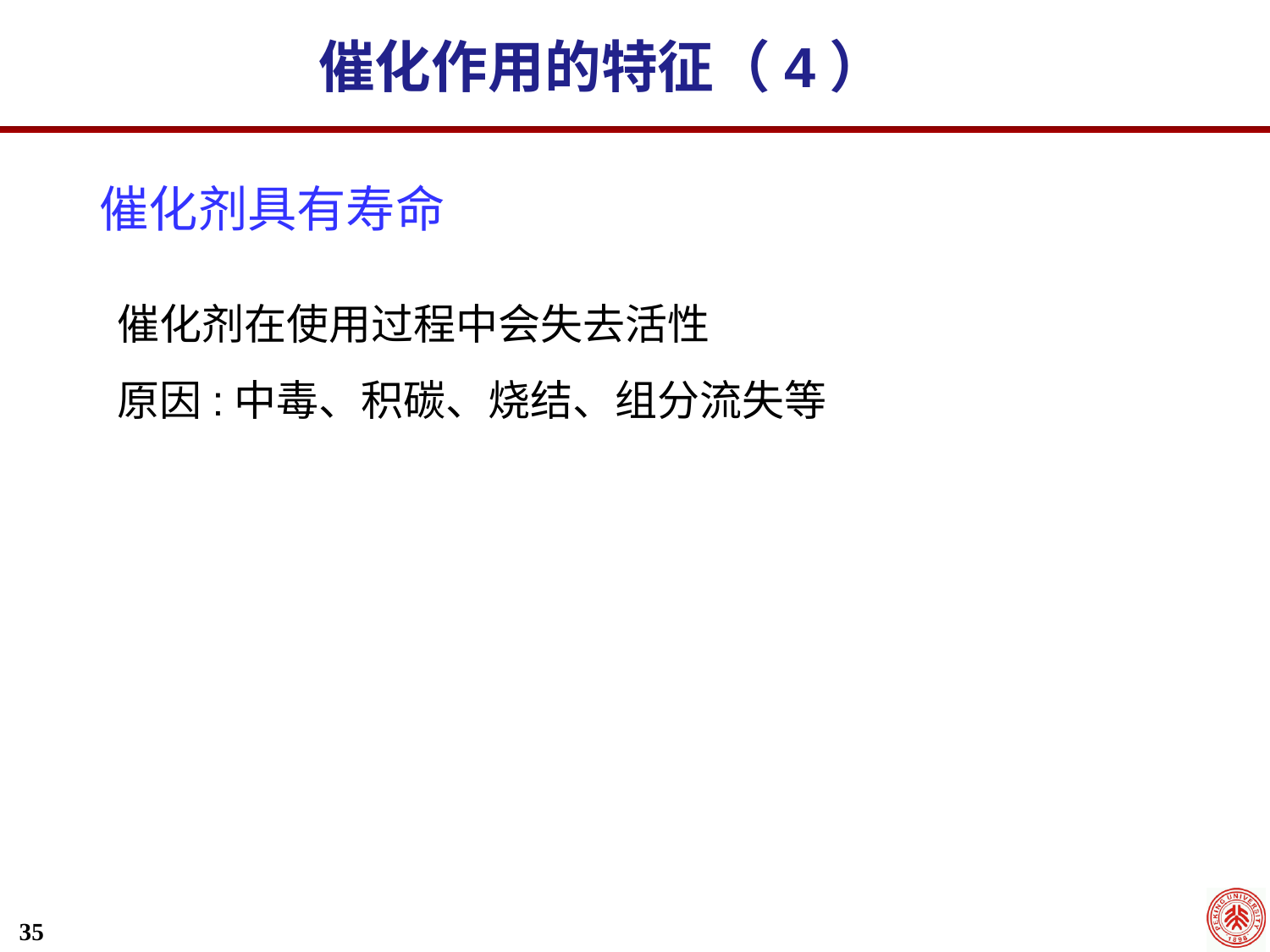

催化作用的特征（4）

催化剂具有寿命
催化剂在使用过程中会失去活性
原因:中毒、积碳、烧结、组分流失等
35